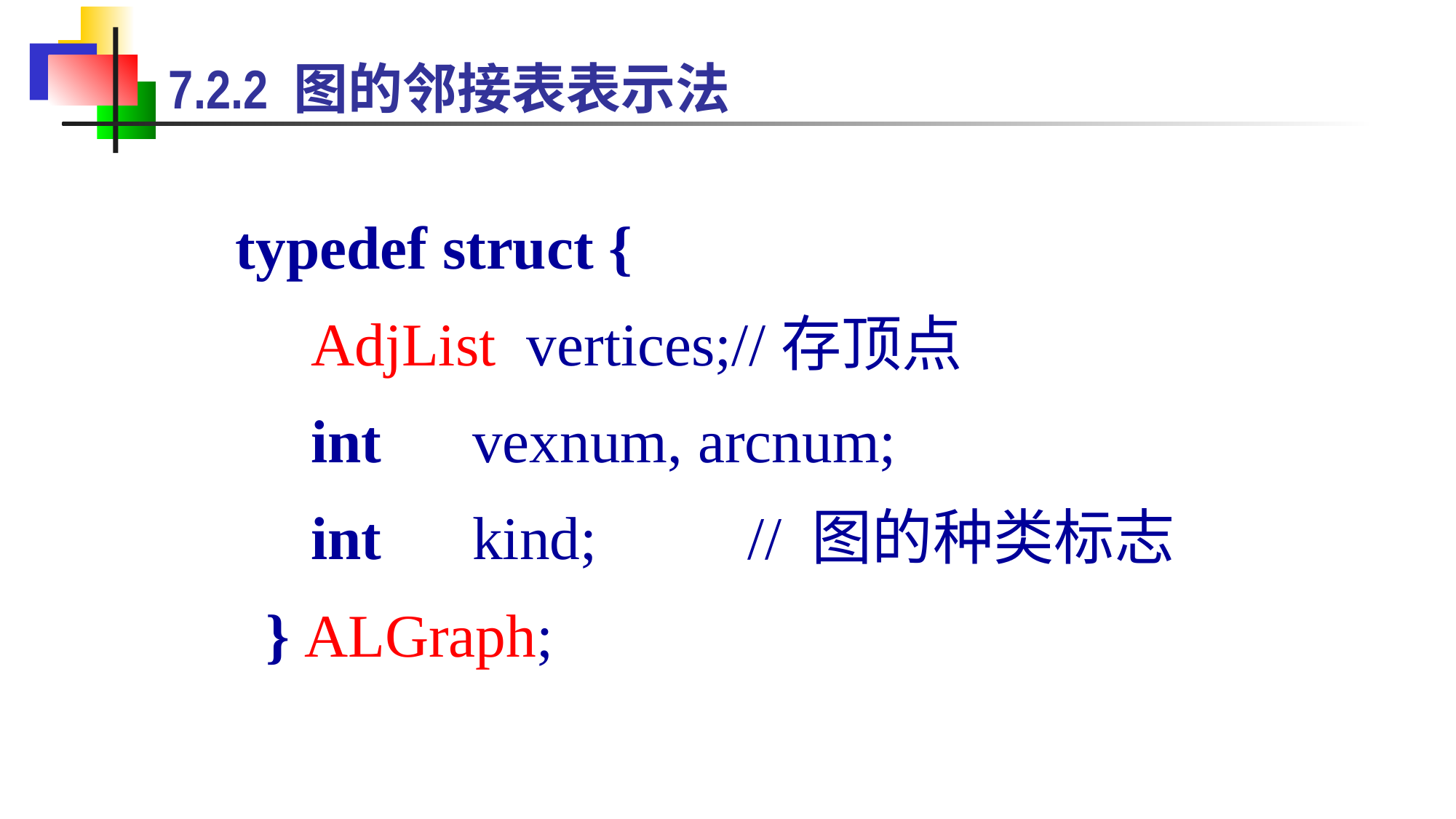

7.2.2 图的邻接表表示法
typedef struct {
     AdjList  vertices;//存顶点
     int      vexnum, arcnum;
     int      kind;          // 图的种类标志
  } ALGraph;